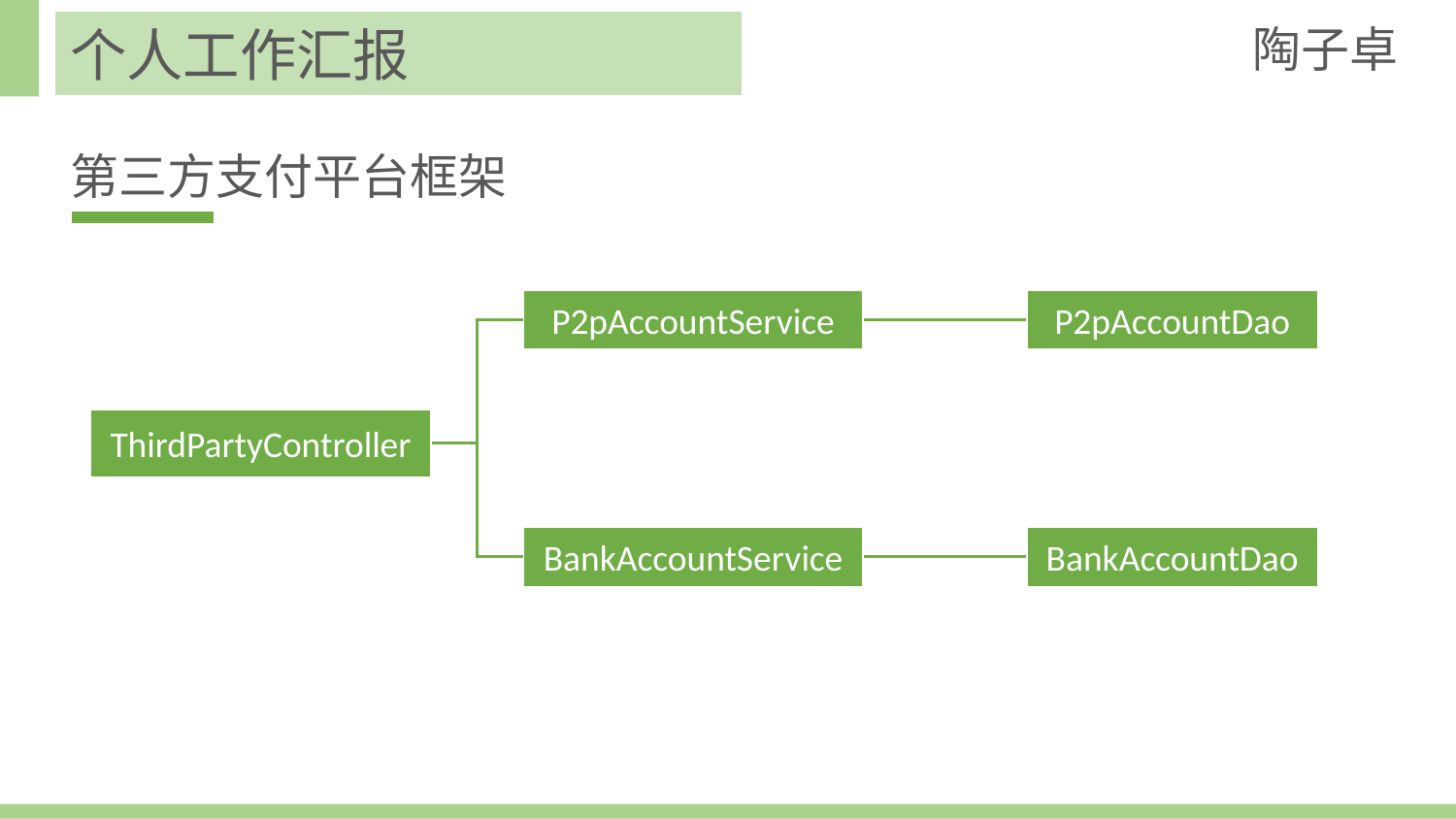

陶子卓
个人工作汇报
第三方支付平台框架
P2pAccountService
P2pAccountDao
ThirdPartyController
BankAccountService
BankAccountDao